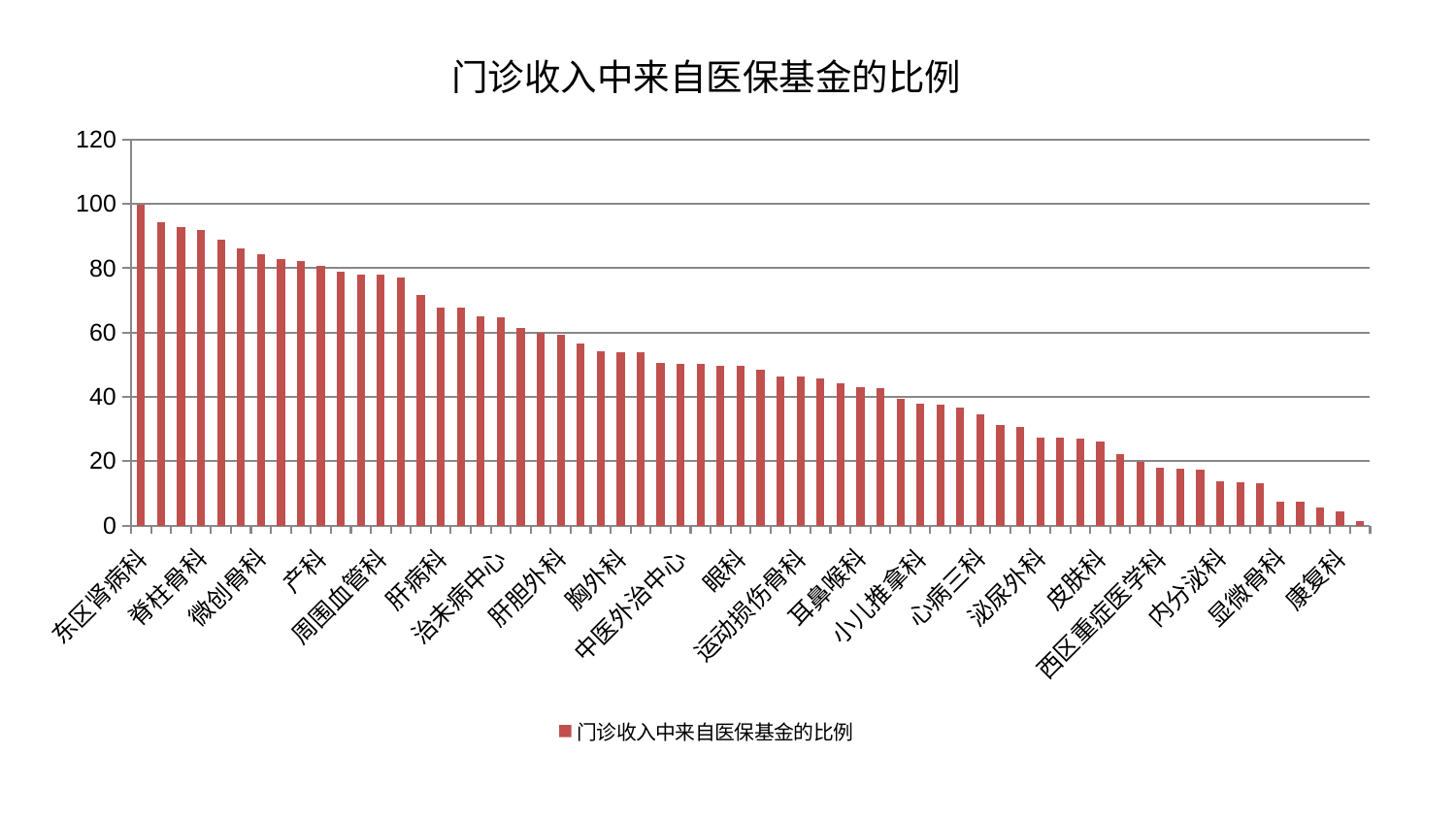

### Chart: 门诊收入中来自医保基金的比例

| Category | 门诊收入中来自医保基金的比例 |
|---|---|
| 东区肾病科 | 99.78246763528016 |
| 妇科 | 94.46062302575172 |
| 脑病一科 | 92.78281895874856 |
| 脊柱骨科 | 91.903298123558 |
| 肾病科 | 88.81824707030496 |
| 身心医学科 | 86.06826344251468 |
| 微创骨科 | 84.26700500703535 |
| 风湿病科 | 82.76602593678678 |
| 创伤骨科 | 82.20183902532025 |
| 产科 | 80.7636758490395 |
| 妇科妇二科合并 | 78.94297590910746 |
| 老年医学科 | 78.03487094518005 |
| 周围血管科 | 77.95566401238196 |
| 妇二科 | 77.13156448534859 |
| 呼吸内科 | 71.64283823851054 |
| 肝病科 | 67.80799988983917 |
| 脑病三科 | 67.7325704733839 |
| 心病二科 | 65.08682638828473 |
| 治未病中心 | 64.87412982965984 |
| 美容皮肤科 | 61.328331828874205 |
| 综合内科 | 59.96152364901546 |
| 肝胆外科 | 59.282570582759654 |
| 心血管内科 | 56.62700429076673 |
| 乳腺甲状腺外科 | 54.32669059919122 |
| 胸外科 | 53.96296236691826 |
| 脑病二科 | 53.95351699323203 |
| 普通外科 | 50.468647956134284 |
| 中医外治中心 | 50.37856088172803 |
| 肿瘤内科 | 50.29457384674281 |
| 血液科 | 49.621018753221755 |
| 眼科 | 49.506884959491224 |
| 脾胃病科 | 48.42441795251633 |
| 东区重症医学科 | 46.2766931362216 |
| 运动损伤骨科 | 46.21957579538467 |
| 消化内科 | 45.715857880082346 |
| 神经内科 | 44.100879223499675 |
| 耳鼻喉科 | 42.86067603746879 |
| 小儿骨科 | 42.75394148959646 |
| 心病四科 | 39.24191437085804 |
| 小儿推拿科 | 37.743522782836415 |
| 脾胃科消化科合并 | 37.536010405352414 |
| 口腔科 | 36.55969342181611 |
| 心病三科 | 34.47429549171803 |
| 医院 | 31.11466020283902 |
| 肛肠科 | 30.605015125990874 |
| 泌尿外科 | 27.32040104185165 |
| 神经外科 | 27.305822049182126 |
| 推拿科 | 27.123224513133025 |
| 皮肤科 | 26.13372057558212 |
| 儿科 | 22.321356380885014 |
| 针灸科 | 19.7387399366836 |
| 西区重症医学科 | 17.947320003731313 |
| 骨科 | 17.74717088736879 |
| 中医经典科 | 17.311618700168484 |
| 内分泌科 | 13.603553804825452 |
| 关节骨科 | 13.498084267782495 |
| 心病一科 | 13.064137470327752 |
| 显微骨科 | 7.352983594898843 |
| 男科 | 7.350453624675213 |
| 肾脏内科 | 5.691974360632224 |
| 康复科 | 4.284623297411794 |
| 重症医学科 | 1.4654212573641745 |
67